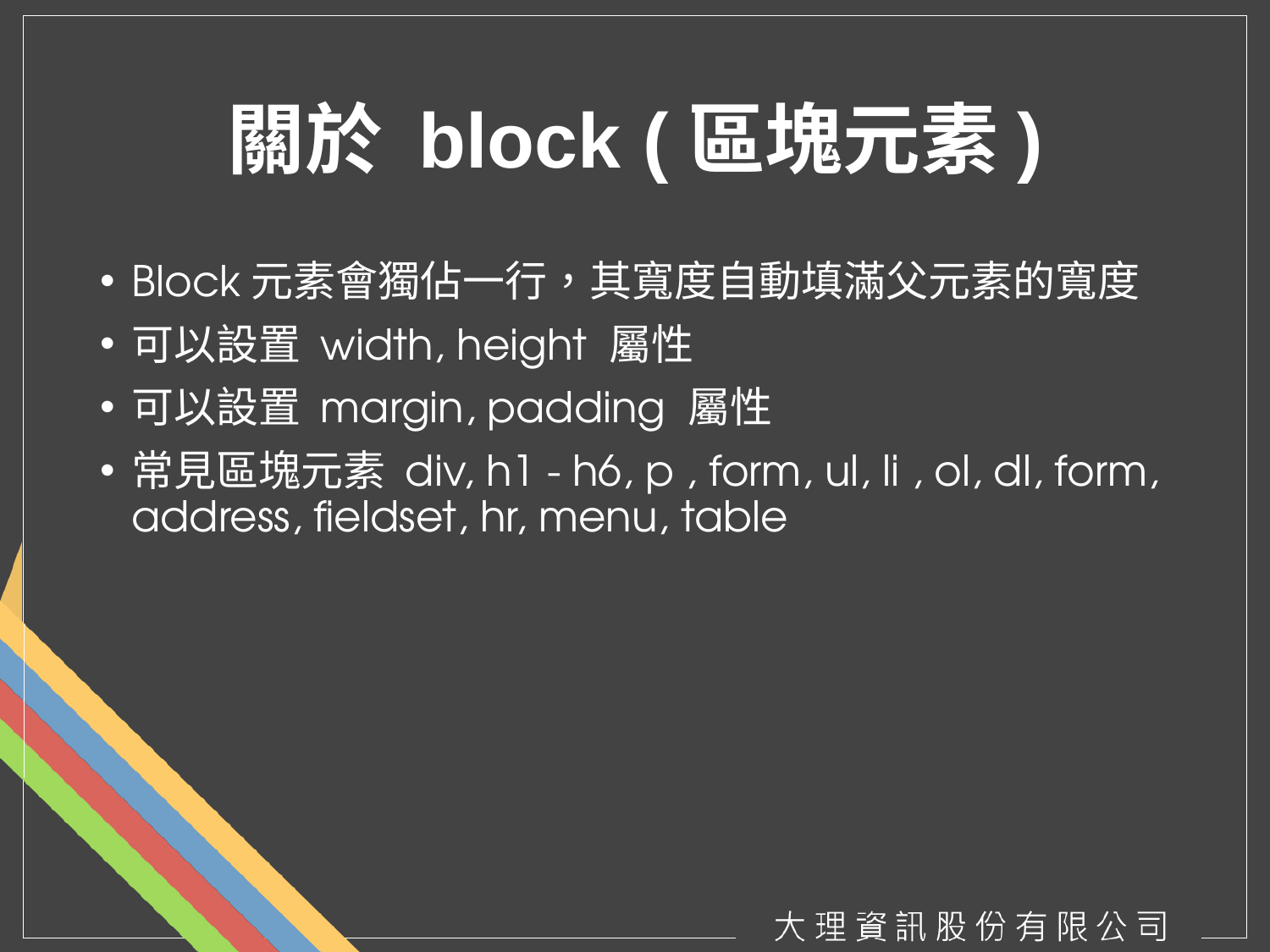

# 關於 block (區塊元素)
Block元素會獨佔一行，其寬度自動填滿父元素的寬度
可以設置 width, height 屬性
可以設置 margin, padding 屬性
常見區塊元素 div, h1 - h6, p , form, ul, li , ol, dl, form, address, fieldset, hr, menu, table